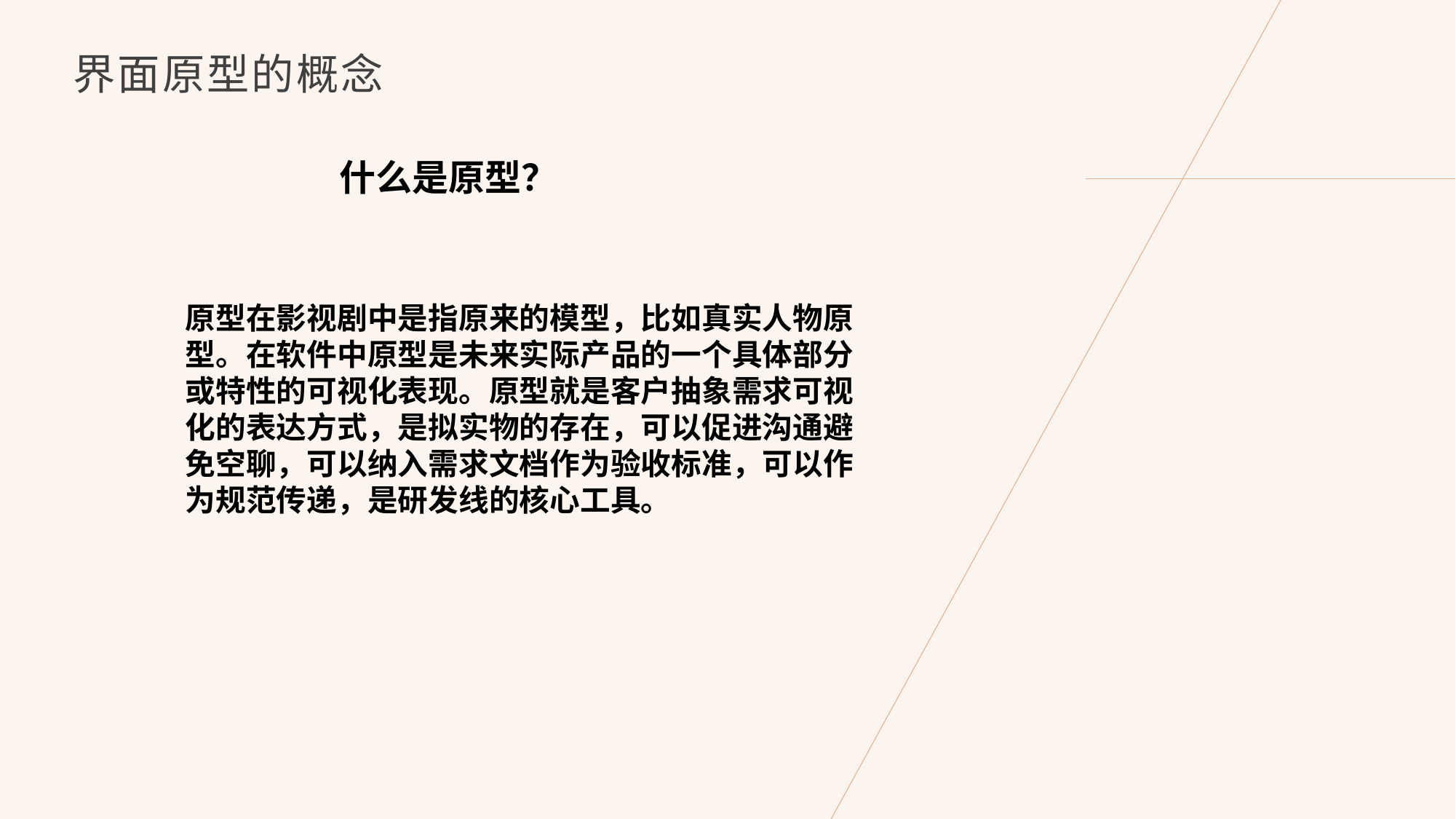

界面原型的概念
什么是原型？
原型在影视剧中是指原来的模型，比如真实人物原型。在软件中原型是未来实际产品的一个具体部分或特性的可视化表现。原型就是客户抽象需求可视化的表达方式，是拟实物的存在，可以促进沟通避免空聊，可以纳入需求文档作为验收标准，可以作为规范传递，是研发线的核心工具。
9